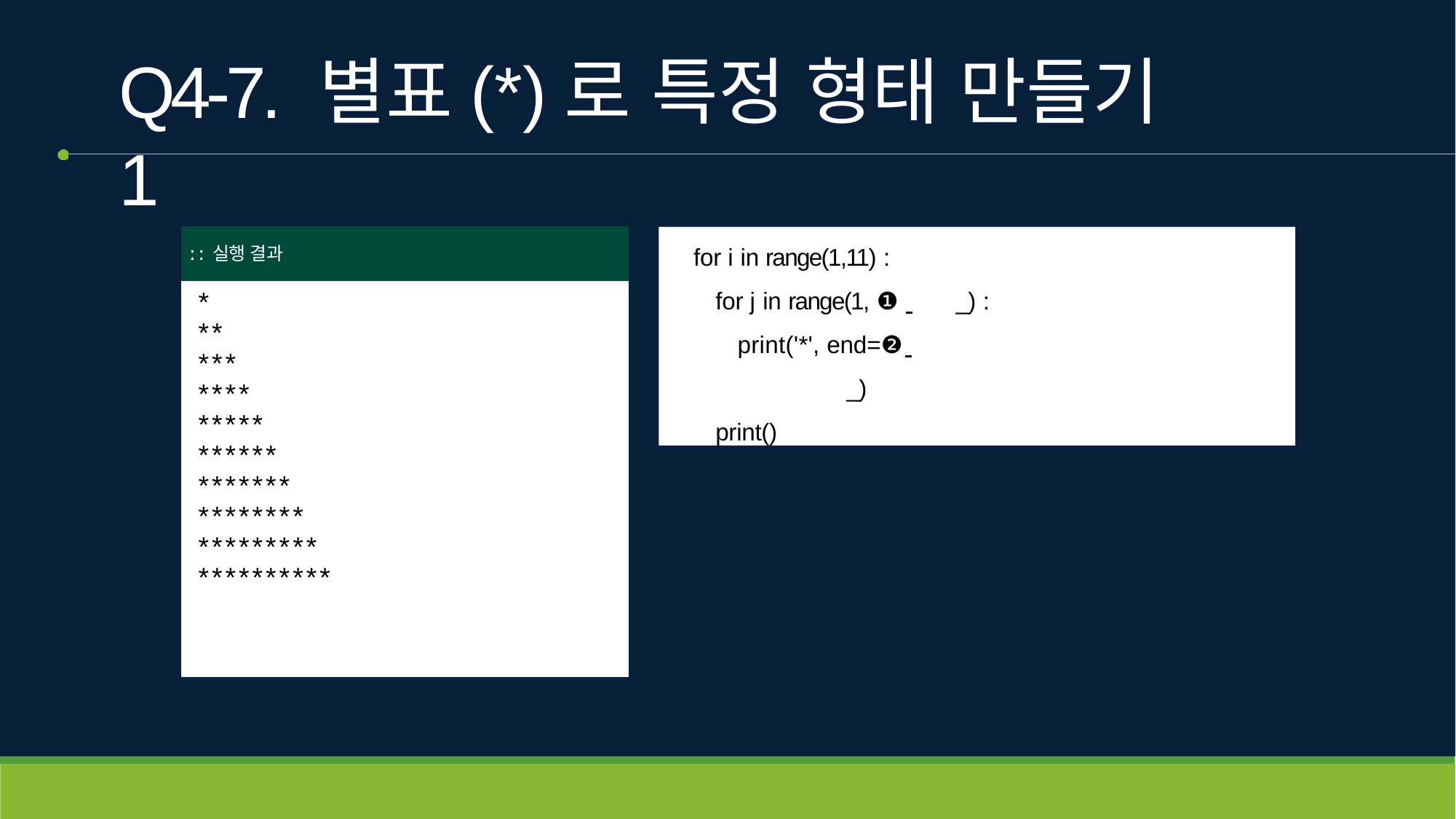

# Q4-7. 별표(*)로 특정 형태 만들기 1

| ː ː 실행 결과 |
| --- |
| \* \*\* \*\*\* \*\*\*\* \*\*\*\*\* \*\*\*\*\*\* \*\*\*\*\*\*\* \*\*\*\*\*\*\*\* \*\*\*\*\*\*\*\*\* \*\*\*\*\*\*\*\*\*\* |
for i in range(1,11) :
for j in range(1, ❶ 	_) :  print('*', end=❷ 		_)
print()